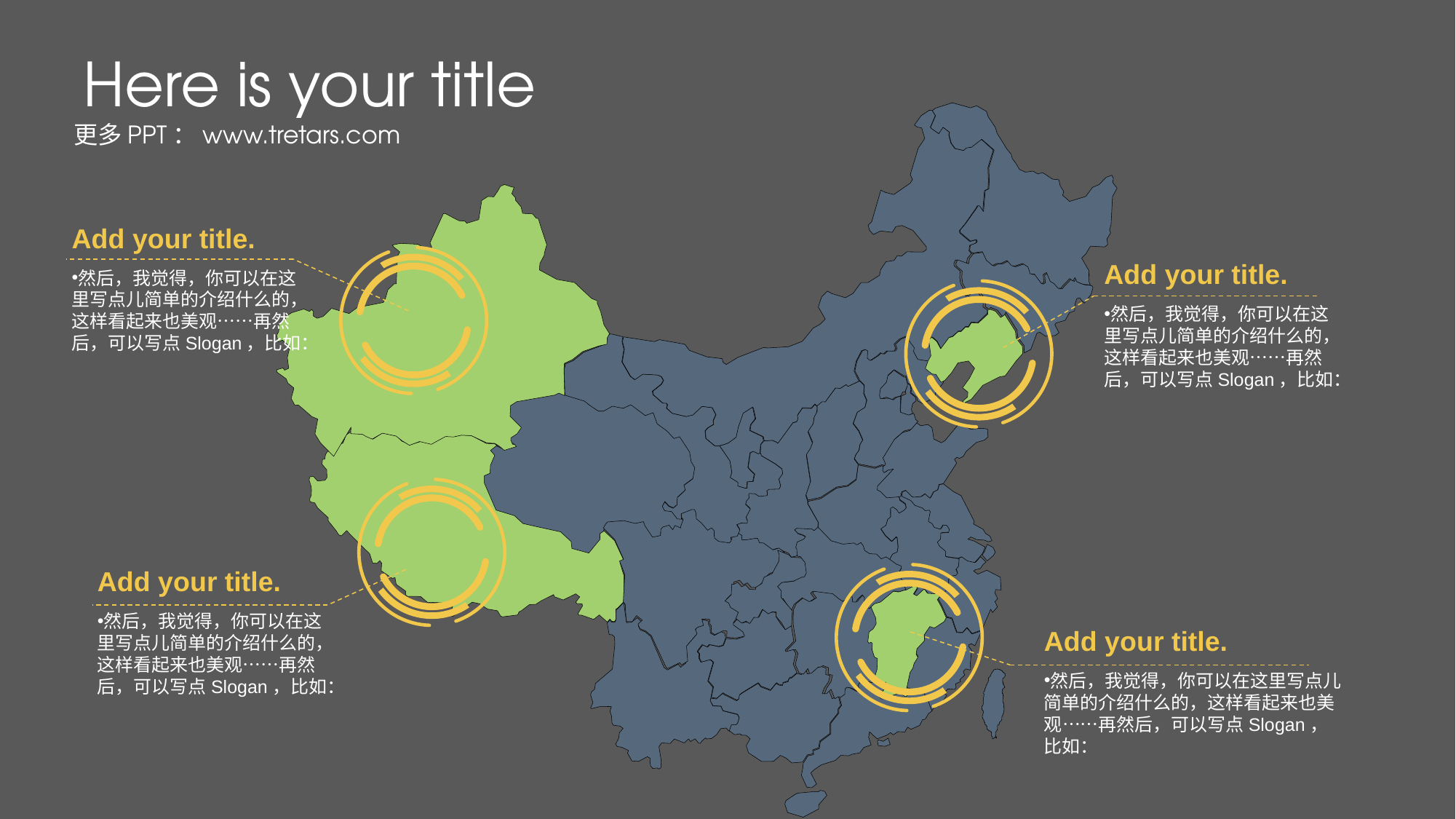

Here is your title

更多PPT：www.tretars.com
Add your title.

Add your title.

然后，我觉得，你可以在这里写点儿简单的介绍什么的，这样看起来也美观……再然后，可以写点Slogan，比如：

然后，我觉得，你可以在这里写点儿简单的介绍什么的，这样看起来也美观……再然后，可以写点Slogan，比如：

Add your title.

然后，我觉得，你可以在这里写点儿简单的介绍什么的，这样看起来也美观……再然后，可以写点Slogan，比如：

Add your title.

然后，我觉得，你可以在这里写点儿简单的介绍什么的，这样看起来也美观……再然后，可以写点Slogan，比如：